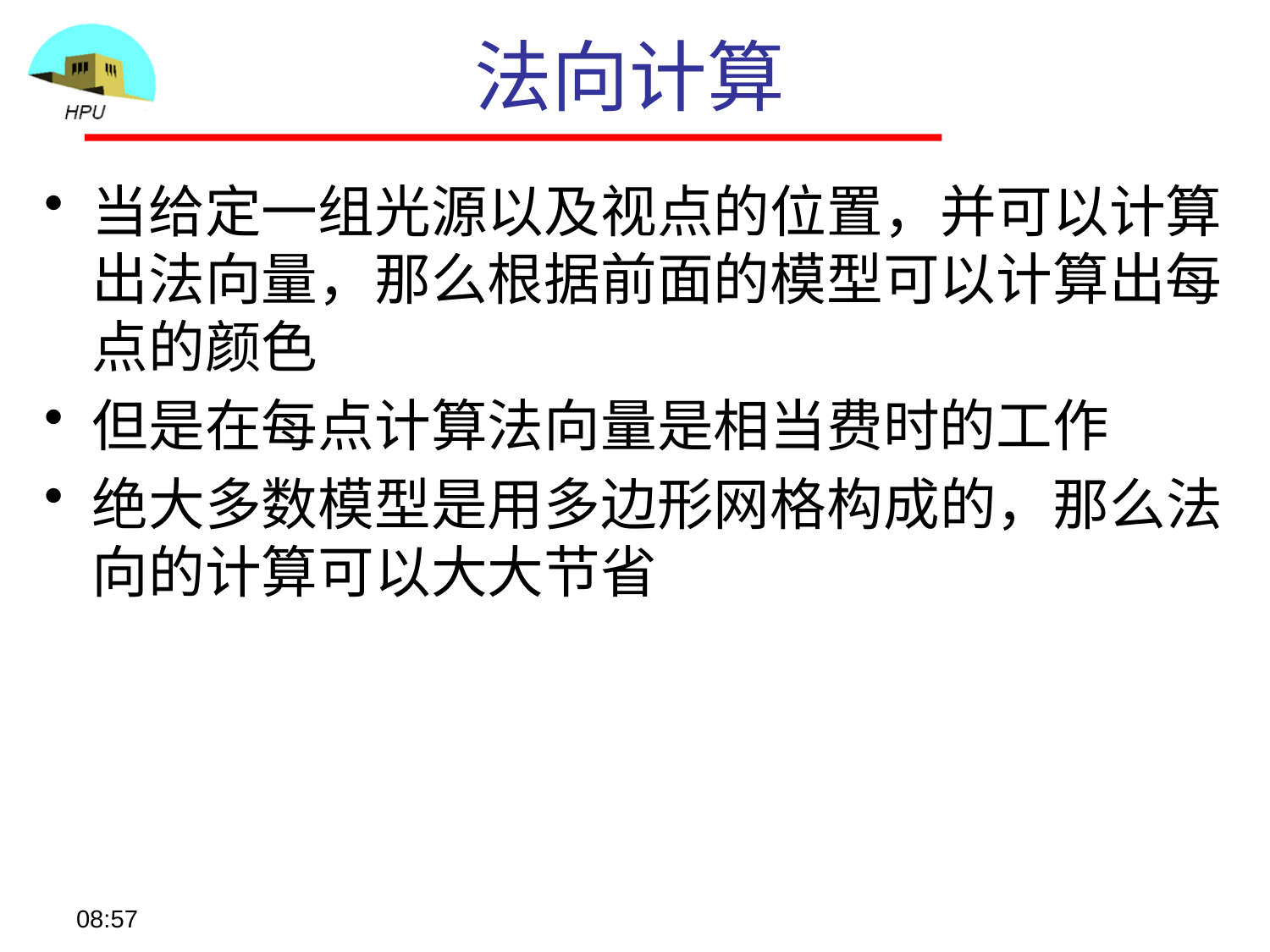

# 法向计算
当给定一组光源以及视点的位置，并可以计算出法向量，那么根据前面的模型可以计算出每点的颜色
但是在每点计算法向量是相当费时的工作
绝大多数模型是用多边形网格构成的，那么法向的计算可以大大节省
08:57